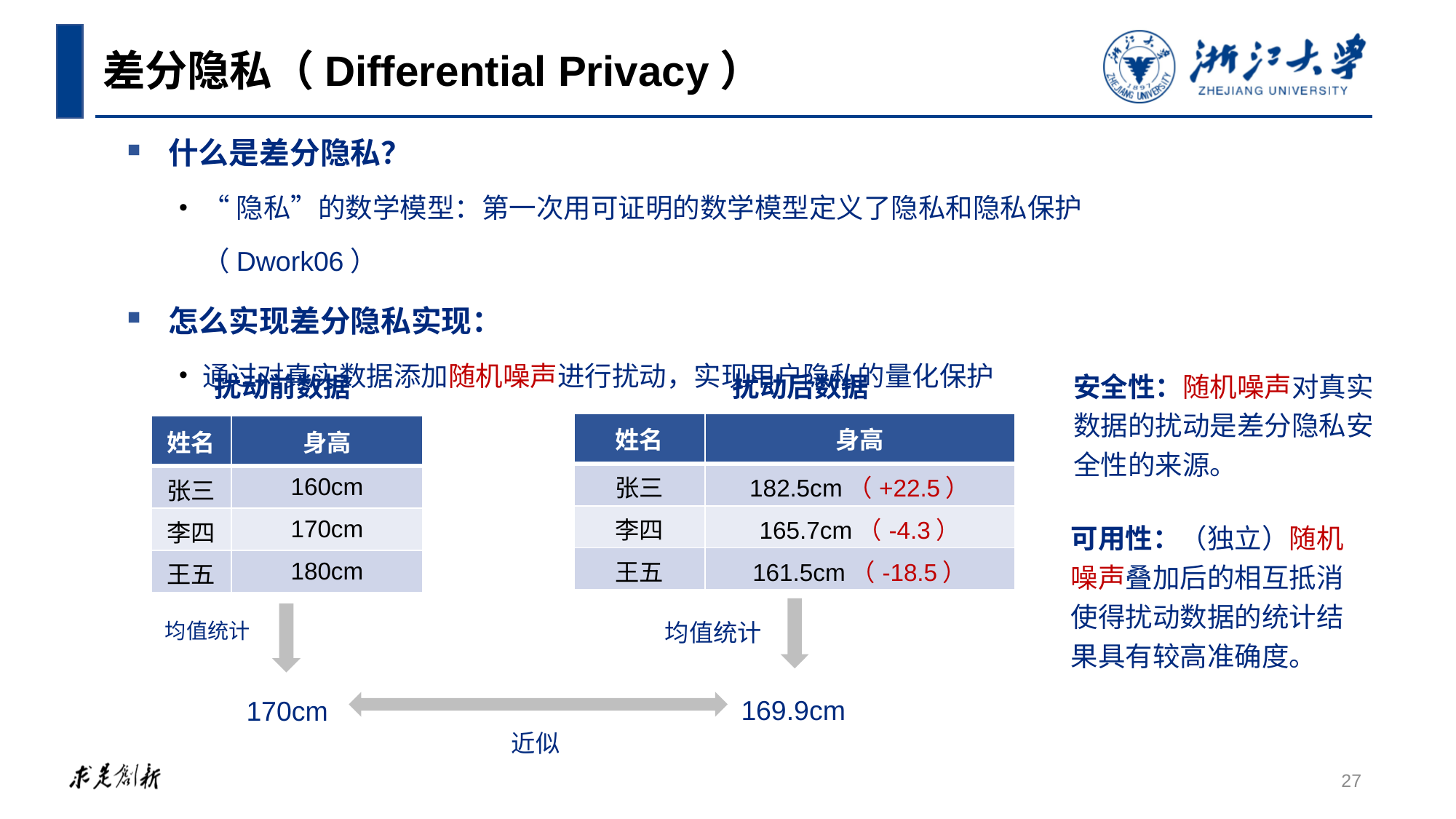

差分隐私（Differential Privacy）
什么是差分隐私？
“隐私”的数学模型：第一次用可证明的数学模型定义了隐私和隐私保护（Dwork06）
怎么实现差分隐私实现：
通过对真实数据添加随机噪声进行扰动，实现用户隐私的量化保护

扰动前数据
扰动后数据
安全性：随机噪声对真实数据的扰动是差分隐私安全性的来源。
| 姓名 | 身高 |
| --- | --- |
| 张三 | 182.5cm（+22.5） |
| 李四 | 165.7cm（-4.3） |
| 王五 | 161.5cm（-18.5） |
| 姓名 | 身高 |
| --- | --- |
| 张三 | 160cm |
| 李四 | 170cm |
| 王五 | 180cm |
可用性：（独立）随机噪声叠加后的相互抵消使得扰动数据的统计结果具有较高准确度。

均值统计
均值统计

169.9cm
170cm
近似
27